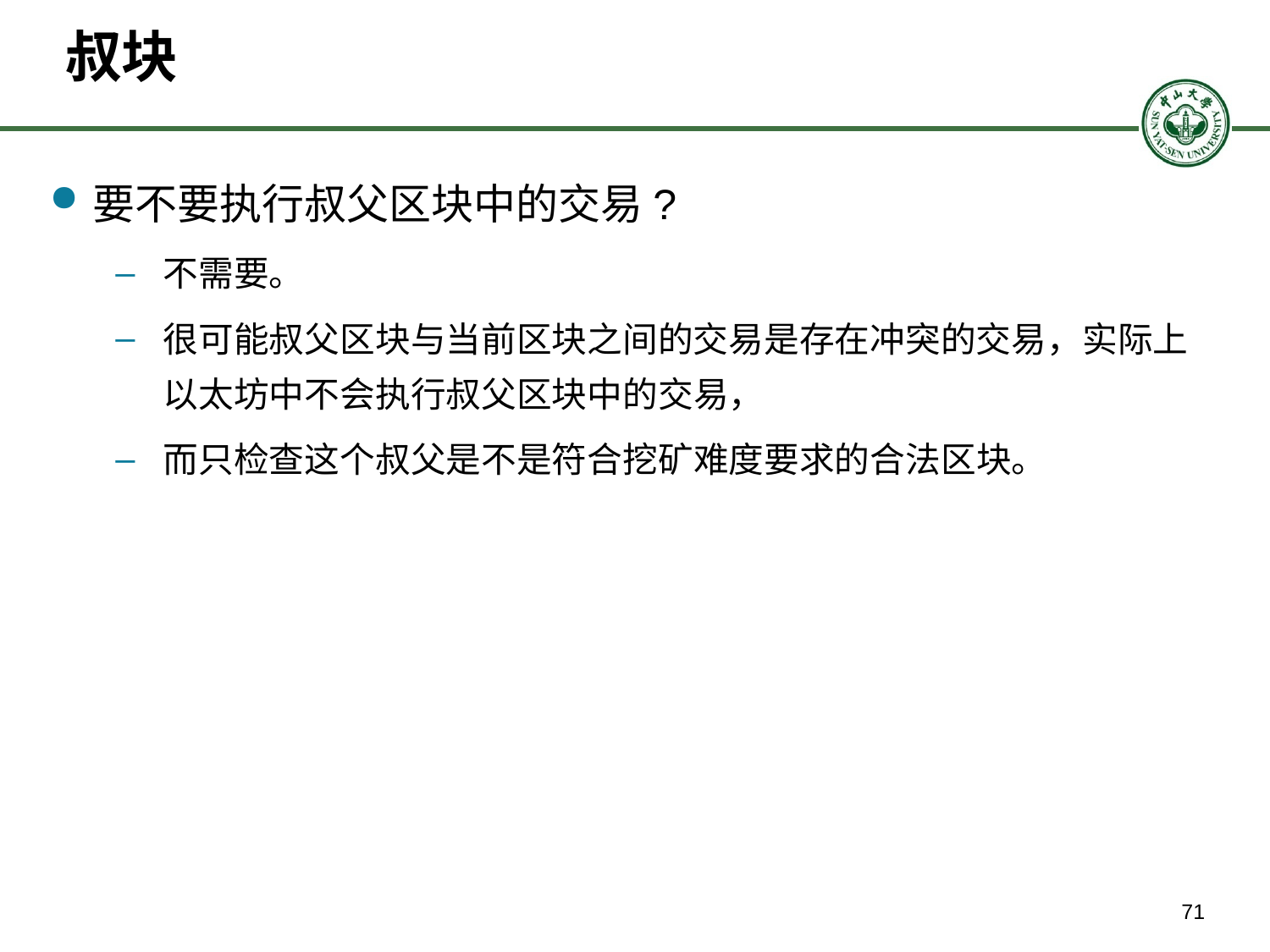

# 叔块
要不要执行叔父区块中的交易?
不需要。
很可能叔父区块与当前区块之间的交易是存在冲突的交易，实际上以太坊中不会执行叔父区块中的交易，
而只检查这个叔父是不是符合挖矿难度要求的合法区块。